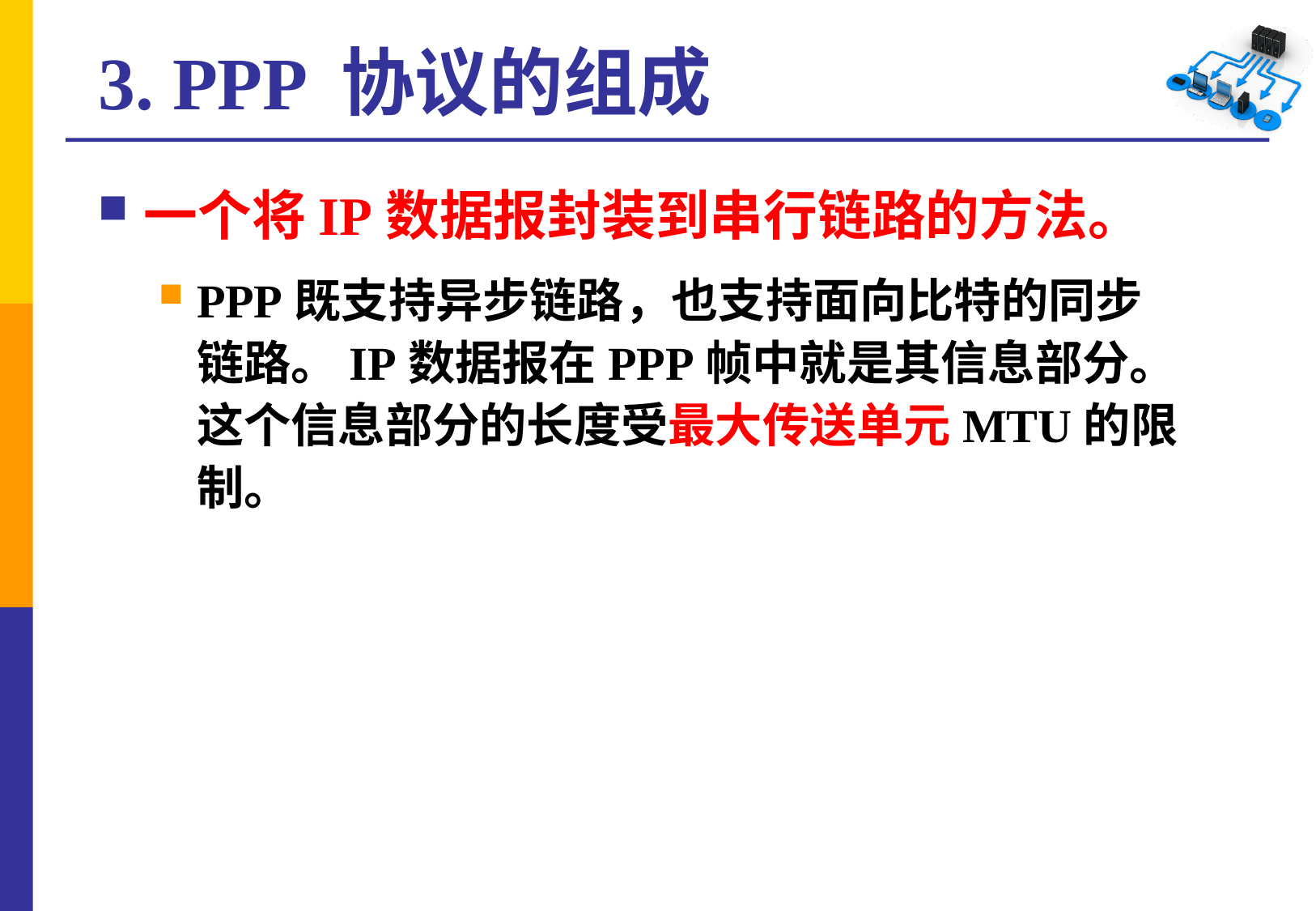

3. PPP 协议的组成
一个将IP数据报封装到串行链路的方法。
PPP既支持异步链路，也支持面向比特的同步链路。IP数据报在PPP帧中就是其信息部分。这个信息部分的长度受最大传送单元MTU的限制。